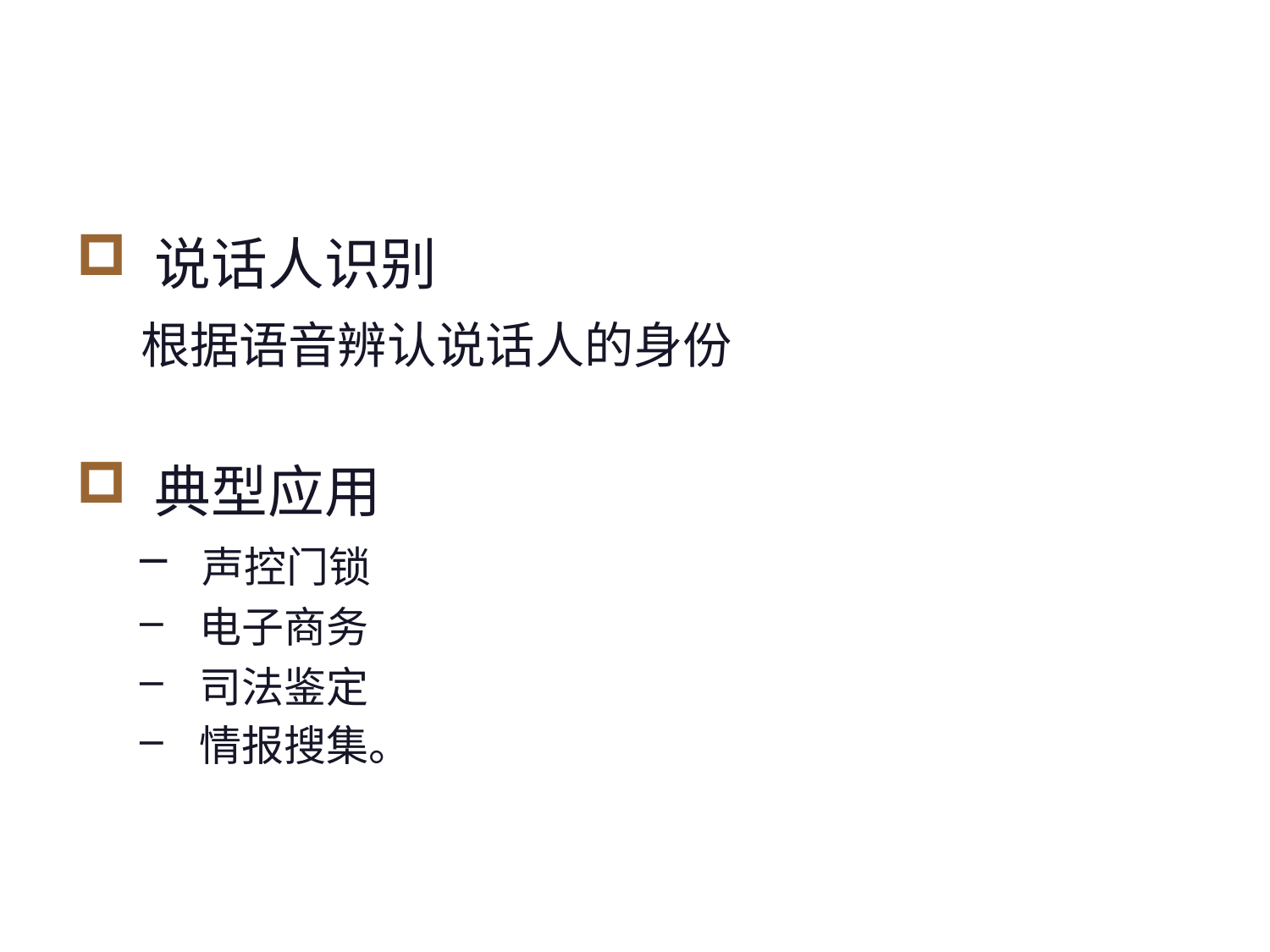

#
 说话人识别
    根据语音辨认说话人的身份

 典型应用
 声控门锁
 电子商务
 司法鉴定
 情报搜集。